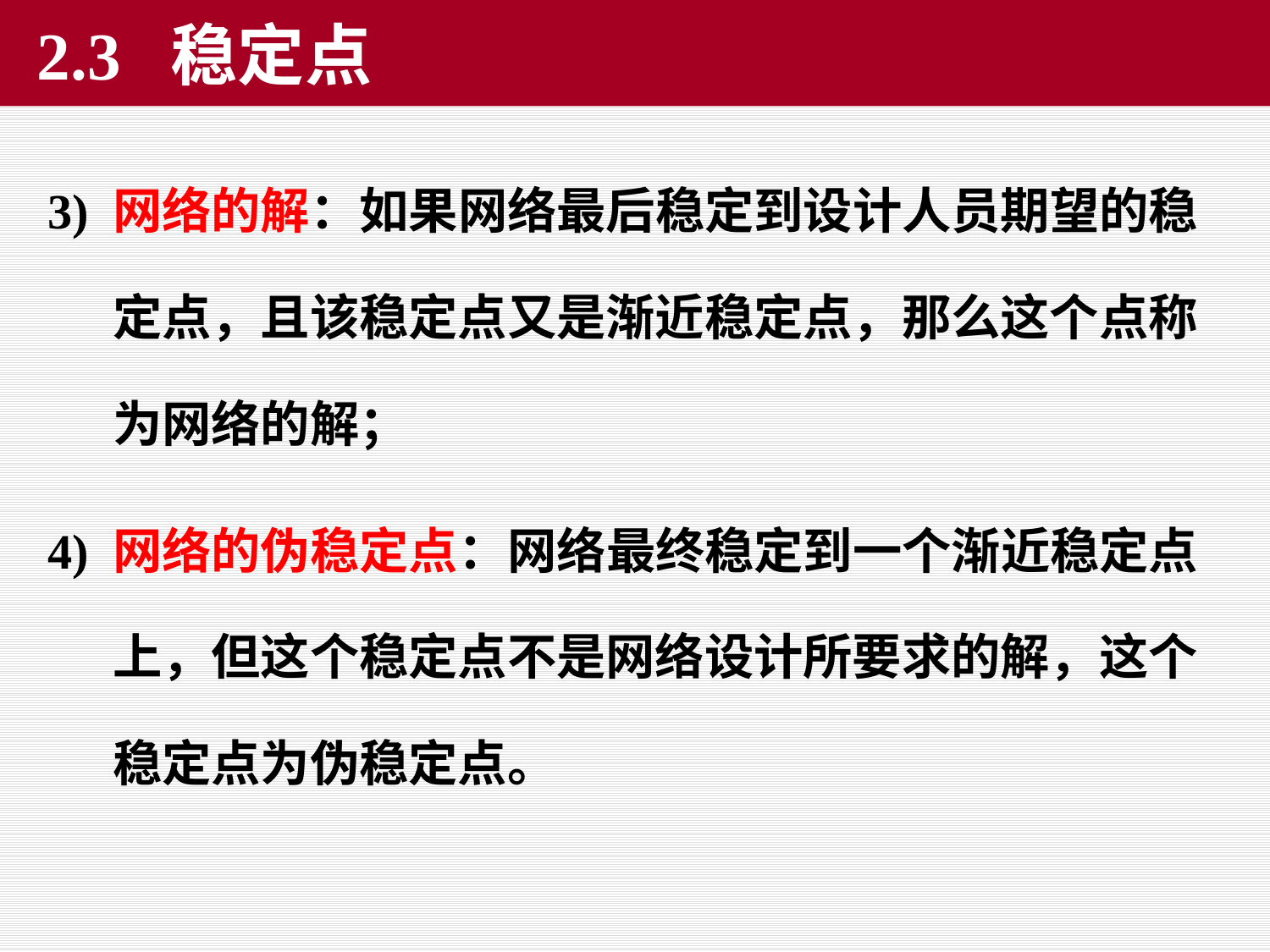

# 2.3  稳定点
3) 网络的解：如果网络最后稳定到设计人员期望的稳定点，且该稳定点又是渐近稳定点，那么这个点称为网络的解；
4) 网络的伪稳定点：网络最终稳定到一个渐近稳定点上，但这个稳定点不是网络设计所要求的解，这个稳定点为伪稳定点。